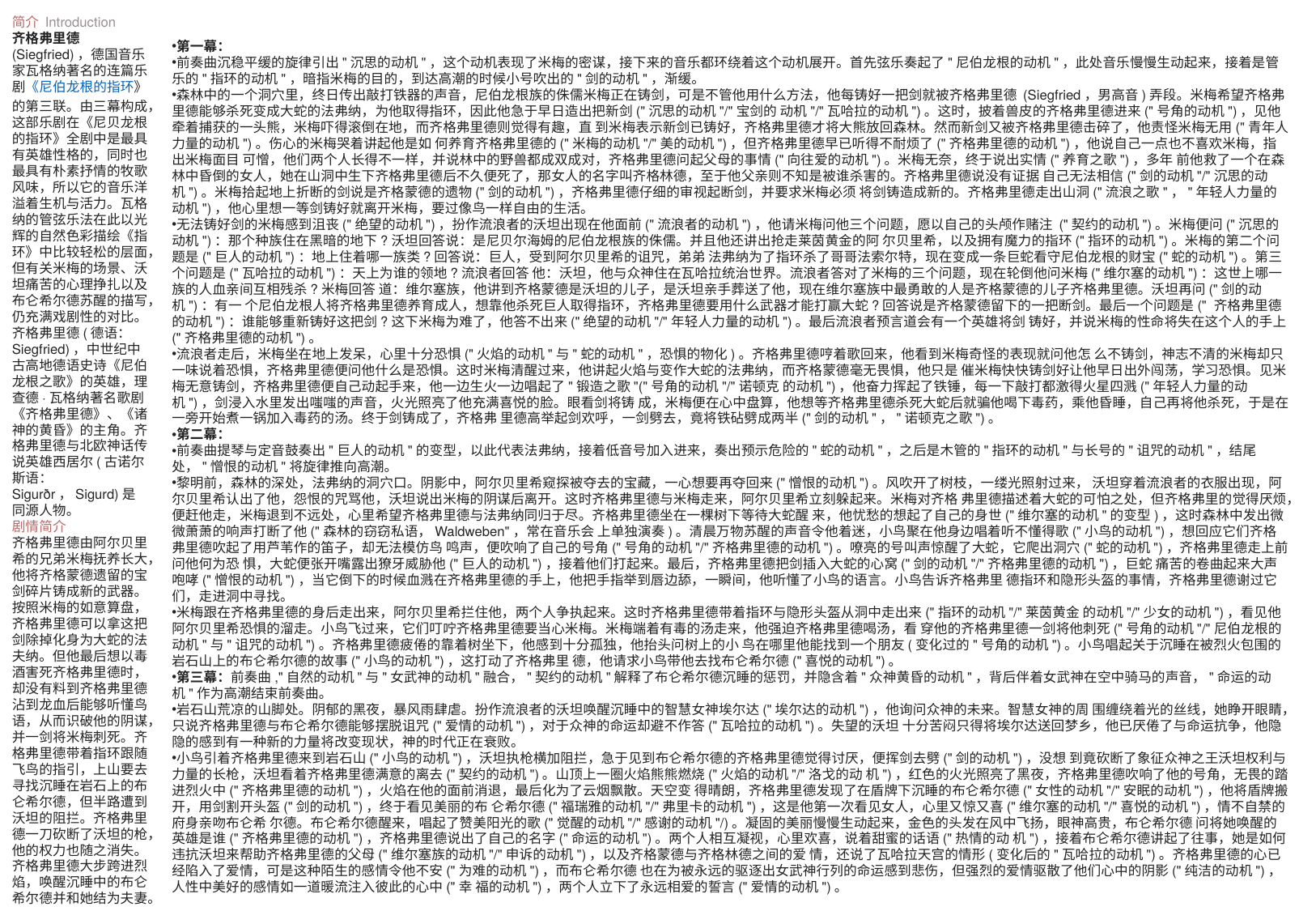

简介 Introduction
齐格弗里德(Siegfried)，德国音乐家瓦格纳著名的连篇乐剧《尼伯龙根的指环》的第三联。由三幕构成，这部乐剧在《尼贝龙根的指环》全剧中是最具有英雄性格的，同时也最具有朴素抒情的牧歌风味，所以它的音乐洋溢着生机与活力。瓦格纳的管弦乐法在此以光辉的自然色彩描绘《指环》中比较轻松的层面，但有关米梅的场景、沃坦痛苦的心理挣扎以及布仑希尔德苏醒的描写，仍充满戏剧性的对比。
齐格弗里德(德语：Siegfried)，中世纪中古高地德语史诗《尼伯龙根之歌》的英雄，理查德·瓦格纳著名歌剧《齐格弗里德》、《诸神的黄昏》的主角。齐格弗里德与北欧神话传说英雄西居尔(古诺尔斯语：Sigurðr，Sigurd)是同源人物。
剧情简介
齐格弗里德由阿尔贝里希的兄弟米梅抚养长大，他将齐格蒙德遗留的宝剑碎片铸成新的武器。按照米梅的如意算盘，齐格弗里德可以拿这把剑除掉化身为大蛇的法夫纳。但他最后想以毒酒害死齐格弗里德时，却没有料到齐格弗里德沾到龙血后能够听懂鸟语，从而识破他的阴谋，并一剑将米梅刺死。齐格弗里德带着指环跟随飞鸟的指引，上山要去寻找沉睡在岩石上的布仑希尔德，但半路遭到沃坦的阻拦。齐格弗里德一刀砍断了沃坦的枪，他的权力也随之消失。齐格弗里德大步跨进烈焰，唤醒沉睡中的布仑希尔德并和她结为夫妻。
第一幕：
前奏曲沉稳平缓的旋律引出"沉思的动机"，这个动机表现了米梅的密谋，接下来的音乐都环绕着这个动机展开。首先弦乐奏起了"尼伯龙根的动机"，此处音乐慢慢生动起来，接着是管乐的"指环的动机"，暗指米梅的目的，到达高潮的时候小号吹出的"剑的动机"，渐缓。
森林中的一个洞穴里，终日传出敲打铁器的声音，尼伯龙根族的侏儒米梅正在铸剑，可是不管他用什么方法，他每铸好一把剑就被齐格弗里德 (Siegfried，男高音)弄段。米梅希望齐格弗里德能够杀死变成大蛇的法弗纳，为他取得指环，因此他急于早日造出把新剑("沉思的动机"/"宝剑的 动机"/"瓦哈拉的动机")。这时，披着兽皮的齐格弗里德进来("号角的动机")，见他牵着捕获的一头熊，米梅吓得滚倒在地，而齐格弗里德则觉得有趣，直 到米梅表示新剑已铸好，齐格弗里德才将大熊放回森林。然而新剑又被齐格弗里德击碎了，他责怪米梅无用("青年人力量的动机")。伤心的米梅哭着讲起他是如 何养育齐格弗里德的("米梅的动机"/"美的动机")，但齐格弗里德早已听得不耐烦了("齐格弗里德的动机")，他说自己一点也不喜欢米梅，指出米梅面目 可憎，他们两个人长得不一样，并说林中的野兽都成双成对，齐格弗里德问起父母的事情("向往爱的动机")。米梅无奈，终于说出实情("养育之歌")，多年 前他救了一个在森林中昏倒的女人，她在山洞中生下齐格弗里德后不久便死了，那女人的名字叫齐格林德，至于他父亲则不知是被谁杀害的。齐格弗里德说没有证据 自己无法相信("剑的动机"/"沉思的动机")。米梅拾起地上折断的剑说是齐格蒙德的遗物("剑的动机")，齐格弗里德仔细的审视起断剑，并要求米梅必须 将剑铸造成新的。齐格弗里德走出山洞("流浪之歌"，"年轻人力量的动机")，他心里想一等剑铸好就离开米梅，要过像鸟一样自由的生活。
无法铸好剑的米梅感到沮丧("绝望的动机")，扮作流浪者的沃坦出现在他面前("流浪者的动机")，他请米梅问他三个问题，愿以自己的头颅作赌注 ("契约的动机")。米梅便问("沉思的动机")：那个种族住在黑暗的地下?沃坦回答说：是尼贝尔海姆的尼伯龙根族的侏儒。并且他还讲出抢走莱茵黄金的阿 尔贝里希，以及拥有魔力的指环("指环的动机")。米梅的第二个问题是("巨人的动机")：地上住着哪一族类?回答说：巨人，受到阿尔贝里希的诅咒，弟弟 法弗纳为了指环杀了哥哥法索尔特，现在变成一条巨蛇看守尼伯龙根的财宝("蛇的动机")。第三个问题是("瓦哈拉的动机")：天上为谁的领地?流浪者回答 他：沃坦，他与众神住在瓦哈拉统治世界。流浪者答对了米梅的三个问题，现在轮倒他问米梅("维尔塞的动机")：这世上哪一族的人血亲间互相残杀?米梅回答 道：维尔塞族，他讲到齐格蒙德是沃坦的儿子，是沃坦亲手葬送了他，现在维尔塞族中最勇敢的人是齐格蒙德的儿子齐格弗里德。沃坦再问("剑的动机")：有一 个尼伯龙根人将齐格弗里德养育成人，想靠他杀死巨人取得指环，齐格弗里德要用什么武器才能打赢大蛇?回答说是齐格蒙德留下的一把断剑。最后一个问题是(" 齐格弗里德的动机")：谁能够重新铸好这把剑?这下米梅为难了，他答不出来("绝望的动机"/"年轻人力量的动机")。最后流浪者预言道会有一个英雄将剑 铸好，并说米梅的性命将失在这个人的手上("齐格弗里德的动机")。
流浪者走后，米梅坐在地上发呆，心里十分恐惧("火焰的动机"与"蛇的动机"，恐惧的物化)。齐格弗里德哼着歌回来，他看到米梅奇怪的表现就问他怎 么不铸剑，神志不清的米梅却只一味说着恐惧，齐格弗里德便问他什么是恐惧。这时米梅清醒过来，他讲起火焰与变作大蛇的法弗纳，而齐格蒙德毫无畏惧，他只是 催米梅快快铸剑好让他早日出外闯荡，学习恐惧。见米梅无意铸剑，齐格弗里德便自己动起手来，他一边生火一边唱起了"锻造之歌"("号角的动机"/"诺顿克 的动机")，他奋力挥起了铁锤，每一下敲打都激得火星四溅("年轻人力量的动机")，剑浸入水里发出嗤嗤的声音，火光照亮了他充满喜悦的脸。眼看剑将铸 成，米梅便在心中盘算，他想等齐格弗里德杀死大蛇后就骗他喝下毒药，乘他昏睡，自己再将他杀死，于是在一旁开始煮一锅加入毒药的汤。终于剑铸成了，齐格弗 里德高举起剑欢呼，一剑劈去，竟将铁砧劈成两半("剑的动机"，"诺顿克之歌")。
第二幕：
前奏曲提琴与定音鼓奏出"巨人的动机"的变型，以此代表法弗纳，接着低音号加入进来，奏出预示危险的"蛇的动机"，之后是木管的"指环的动机"与长号的"诅咒的动机"，结尾处，"憎恨的动机"将旋律推向高潮。
黎明前，森林的深处，法弗纳的洞穴口。阴影中，阿尔贝里希窥探被夺去的宝藏，一心想要再夺回来("憎恨的动机")。风吹开了树枝，一缕光照射过来， 沃坦穿着流浪者的衣服出现，阿尔贝里希认出了他，怨恨的咒骂他，沃坦说出米梅的阴谋后离开。这时齐格弗里德与米梅走来，阿尔贝里希立刻躲起来。米梅对齐格 弗里德描述着大蛇的可怕之处，但齐格弗里的觉得厌烦，便赶他走，米梅退到不远处，心里希望齐格弗里德与法弗纳同归于尽。齐格弗里德坐在一棵树下等待大蛇醒 来，他忧愁的想起了自己的身世("维尔塞的动机"的变型)，这时森林中发出微微萧萧的响声打断了他("森林的窃窃私语，Waldweben"，常在音乐会 上单独演奏)。清晨万物苏醒的声音令他着迷，小鸟聚在他身边唱着听不懂得歌("小鸟的动机")，想回应它们齐格弗里德吹起了用芦苇作的笛子，却无法模仿鸟 鸣声，便吹响了自己的号角("号角的动机"/"齐格弗里德的动机")。嘹亮的号叫声惊醒了大蛇，它爬出洞穴("蛇的动机")，齐格弗里德走上前问他何为恐 惧，大蛇便张开嘴露出獠牙威胁他("巨人的动机")，接着他们打起来。最后，齐格弗里德把剑插入大蛇的心窝("剑的动机"/"齐格弗里德的动机")，巨蛇 痛苦的卷曲起来大声咆哮("憎恨的动机")，当它倒下的时候血溅在齐格弗里德的手上，他把手指举到唇边舔，一瞬间，他听懂了小鸟的语言。小鸟告诉齐格弗里 德指环和隐形头盔的事情，齐格弗里德谢过它们，走进洞中寻找。
米梅跟在齐格弗里德的身后走出来，阿尔贝里希拦住他，两个人争执起来。这时齐格弗里德带着指环与隐形头盔从洞中走出来("指环的动机"/"莱茵黄金 的动机"/"少女的动机")，看见他阿尔贝里希恐惧的溜走。小鸟飞过来，它们叮咛齐格弗里德要当心米梅。米梅端着有毒的汤走来，他强迫齐格弗里德喝汤，看 穿他的齐格弗里德一剑将他刺死("号角的动机"/"尼伯龙根的动机"与"诅咒的动机")。齐格弗里德疲倦的靠着树坐下，他感到十分孤独，他抬头问树上的小 鸟在哪里他能找到一个朋友(变化过的"号角的动机")。小鸟唱起关于沉睡在被烈火包围的岩石山上的布仑希尔德的故事("小鸟的动机")，这打动了齐格弗里 德，他请求小鸟带他去找布仑希尔德("喜悦的动机")。
第三幕：前奏曲,"自然的动机"与"女武神的动机"融合，"契约的动机"解释了布仑希尔德沉睡的惩罚，并隐含着"众神黄昏的动机"，背后伴着女武神在空中骑马的声音，"命运的动机"作为高潮结束前奏曲。
岩石山荒凉的山脚处。阴郁的黑夜，暴风雨肆虐。扮作流浪者的沃坦唤醒沉睡中的智慧女神埃尔达("埃尔达的动机")，他询问众神的未来。智慧女神的周 围缠绕着光的丝线，她睁开眼睛，只说齐格弗里德与布仑希尔德能够摆脱诅咒("爱情的动机")，对于众神的命运却避不作答("瓦哈拉的动机")。失望的沃坦 十分苦闷只得将埃尔达送回梦乡，他已厌倦了与命运抗争，他隐隐的感到有一种新的力量将改变现状，神的时代正在衰败。
小鸟引着齐格弗里德来到岩石山("小鸟的动机")，沃坦执枪横加阻拦，急于见到布仑希尔德的齐格弗里德觉得讨厌，便挥剑去劈("剑的动机")，没想 到竟砍断了象征众神之王沃坦权利与力量的长枪，沃坦看着齐格弗里德满意的离去("契约的动机")。山顶上一圈火焰熊熊燃烧("火焰的动机"/"洛戈的动 机")，红色的火光照亮了黑夜，齐格弗里德吹响了他的号角，无畏的踏进烈火中("齐格弗里德的动机")，火焰在他的面前消退，最后化为了云烟飘散。天空变 得晴朗，齐格弗里德发现了在盾牌下沉睡的布仑希尔德("女性的动机"/"安眠的动机")，他将盾牌搬开，用剑割开头盔("剑的动机")，终于看见美丽的布 仑希尔德("福瑞雅的动机"/"弗里卡的动机")，这是他第一次看见女人，心里又惊又喜("维尔塞的动机"/"喜悦的动机")，情不自禁的府身亲吻布仑希 尔德。布仑希尔德醒来，唱起了赞美阳光的歌("觉醒的动机"/"感谢的动机"/)。凝固的美丽慢慢生动起来，金色的头发在风中飞扬，眼神高贵，布仑希尔德 问将她唤醒的英雄是谁("齐格弗里德的动机")，齐格弗里德说出了自己的名字("命运的动机")。两个人相互凝视，心里欢喜，说着甜蜜的话语("热情的动 机")，接着布仑希尔德讲起了往事，她是如何违抗沃坦来帮助齐格弗里德的父母("维尔塞族的动机"/"申诉的动机")，以及齐格蒙德与齐格林德之间的爱 情，还说了瓦哈拉天宫的情形(变化后的"瓦哈拉的动机")。齐格弗里德的心已经陷入了爱情，可是这种陌生的感情令他不安("为难的动机")，而布仑希尔德 也在为被永远的驱逐出女武神行列的命运感到悲伤，但强烈的爱情驱散了他们心中的阴影("纯洁的动机")，人性中美好的感情如一道暖流注入彼此的心中("幸 福的动机")，两个人立下了永远相爱的誓言("爱情的动机")。